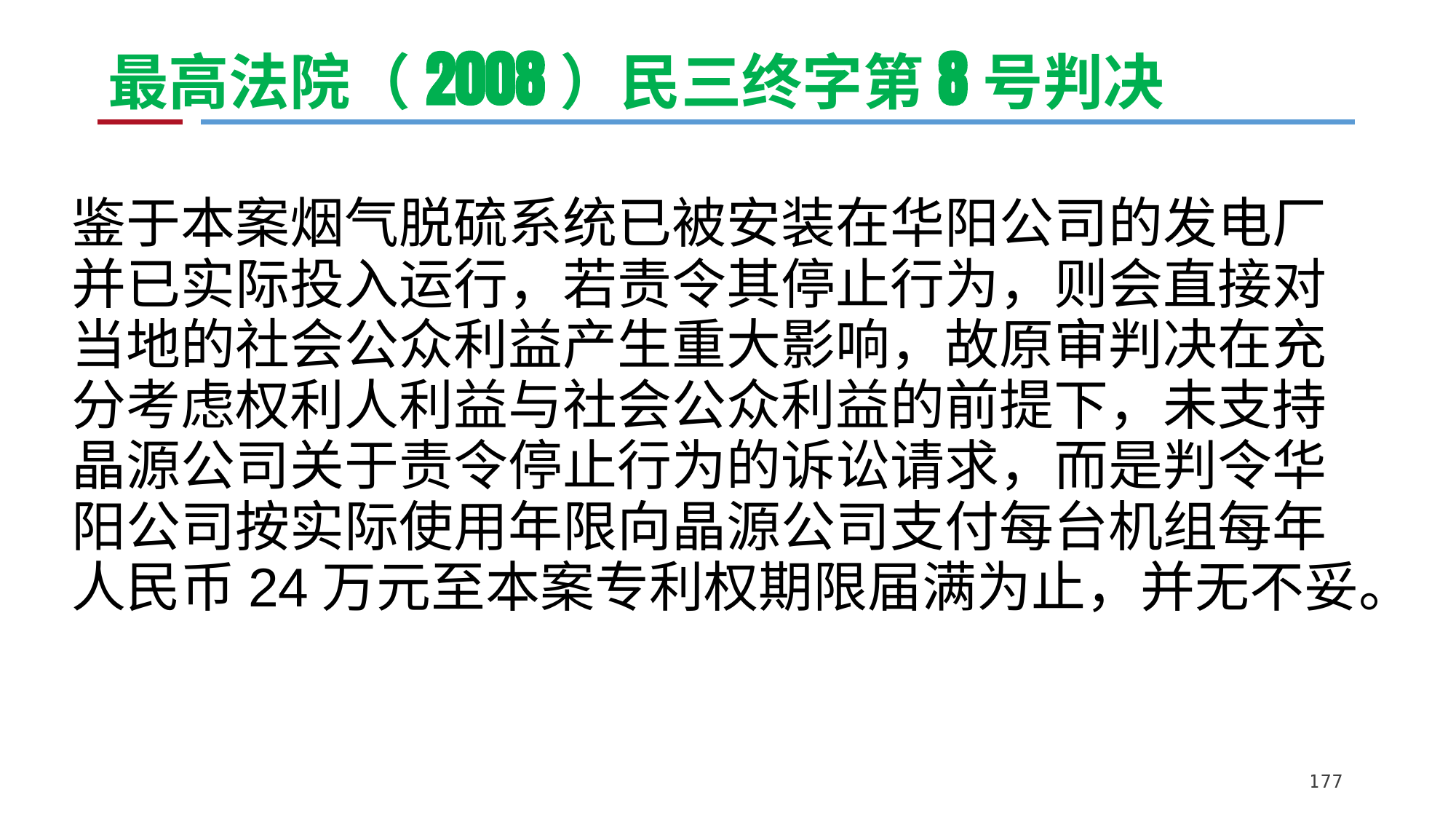

# 最高法院（2008）民三终字第8号判决
鉴于本案烟气脱硫系统已被安装在华阳公司的发电厂并已实际投入运行，若责令其停止行为，则会直接对当地的社会公众利益产生重大影响，故原审判决在充分考虑权利人利益与社会公众利益的前提下，未支持晶源公司关于责令停止行为的诉讼请求，而是判令华阳公司按实际使用年限向晶源公司支付每台机组每年人民币24万元至本案专利权期限届满为止，并无不妥。

177